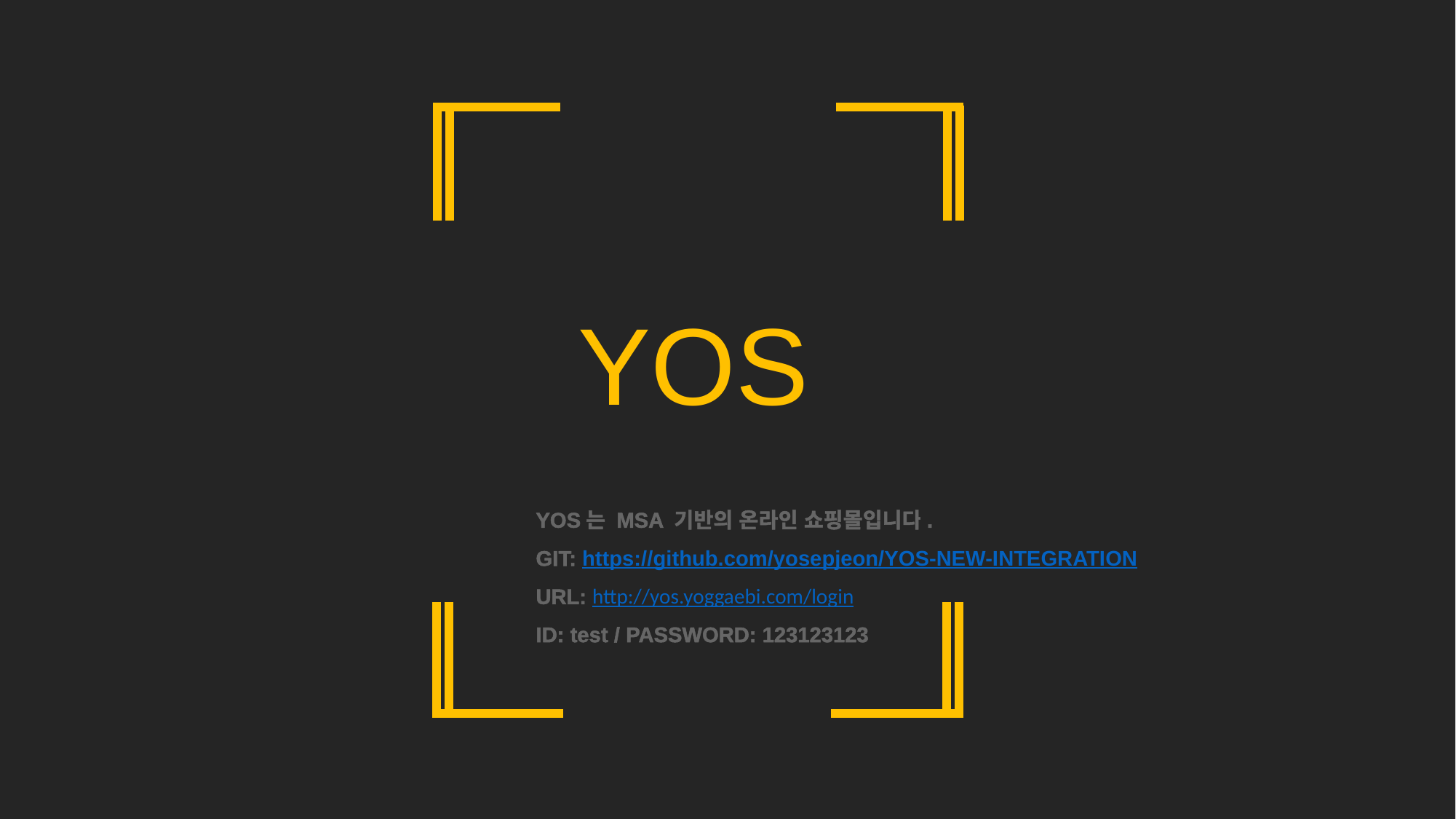

YOS
YOS는 MSA 기반의 온라인 쇼핑몰입니다.
GIT: https://github.com/yosepjeon/YOS-NEW-INTEGRATION
URL: http://yos.yoggaebi.com/login
ID: test / PASSWORD: 123123123